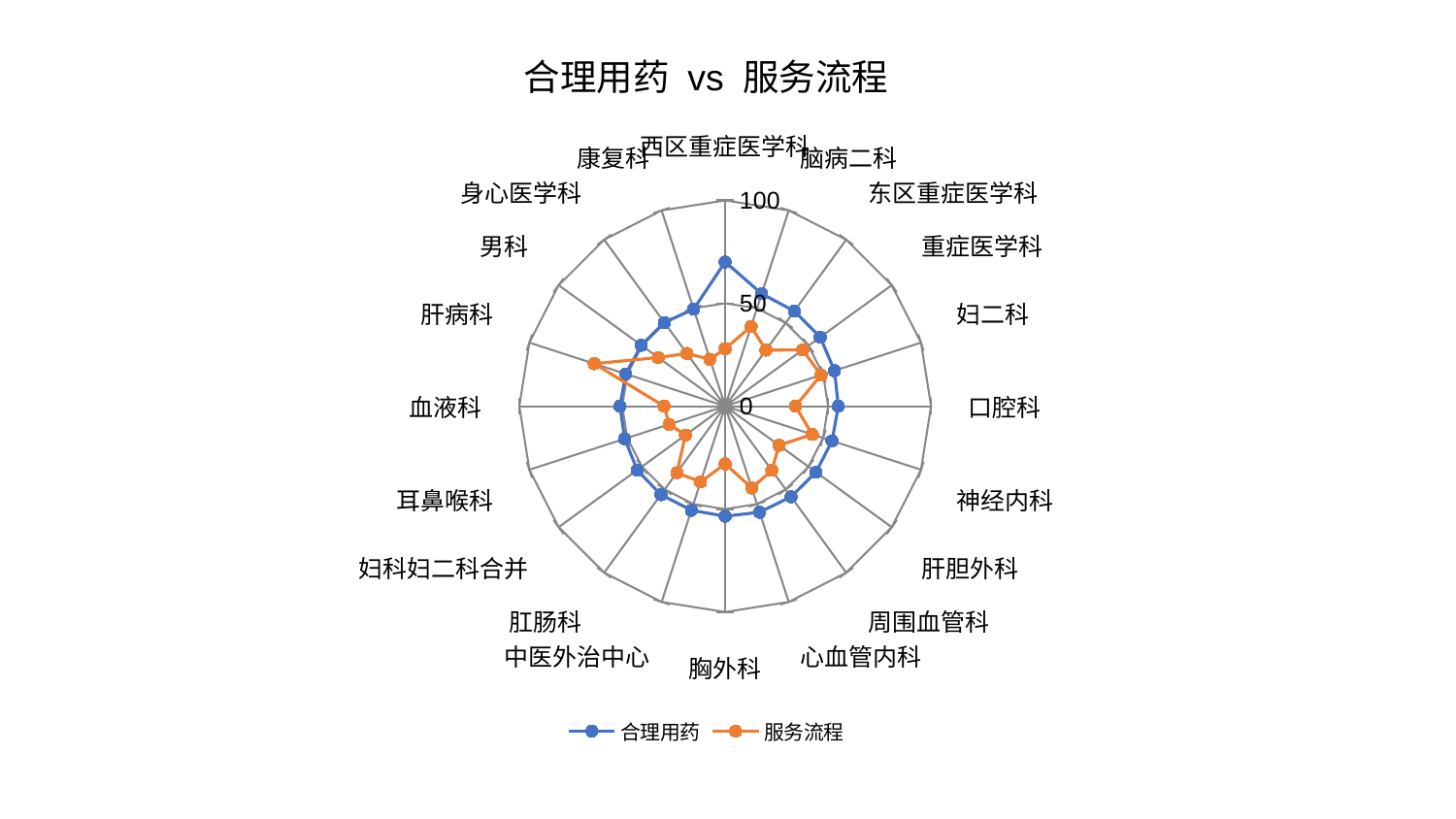

### Chart: 合理用药 vs 服务流程

| Category | 合理用药 | 服务流程 |
|---|---|---|
| 西区重症医学科 | 70.10272687590162 | 27.94181507626741 |
| 脑病二科 | 57.439067407476145 | 40.73567930533389 |
| 东区重症医学科 | 57.14176278521814 | 33.70393228806351 |
| 重症医学科 | 57.0547247727249 | 46.52987127411246 |
| 妇二科 | 55.84059982008003 | 48.937727601505294 |
| 口腔科 | 54.97628499834724 | 34.13153407037738 |
| 神经内科 | 54.58055185314215 | 44.49144464551015 |
| 肝胆外科 | 54.554769488317234 | 32.304752895857995 |
| 周围血管科 | 54.43335165686502 | 38.56304976784905 |
| 心血管内科 | 54.155892312094544 | 41.77127635961581 |
| 胸外科 | 53.48646078116932 | 28.057979400788447 |
| 中医外治中心 | 53.15717073009361 | 38.68863981565148 |
| 肛肠科 | 53.14737011409985 | 39.97477256023156 |
| 妇科妇二科合并 | 52.853542883241346 | 23.852306514528934 |
| 耳鼻喉科 | 51.3374358080178 | 28.613676323519435 |
| 血液科 | 51.10671617785982 | 29.702075207634877 |
| 肝病科 | 50.81323341828407 | 66.88698760731768 |
| 男科 | 50.37363230102019 | 40.24818925755321 |
| 身心医学科 | 50.257544928536134 | 31.687882752210783 |
| 康复科 | 49.59964123346576 | 23.976695070550843 |
119